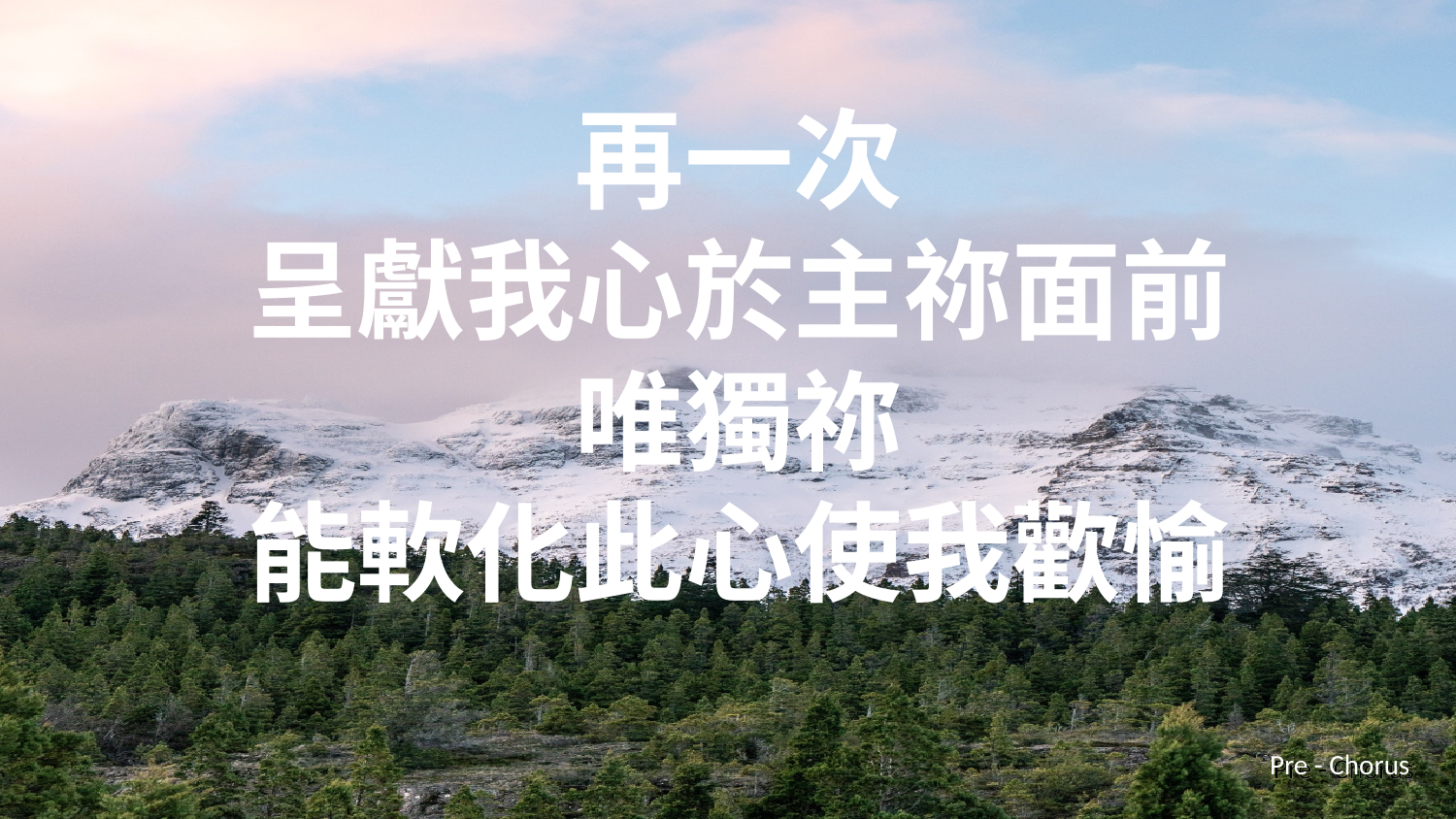

再一次
呈獻我心於主祢面前
唯獨祢
能軟化此心使我歡愉

Pre - Chorus